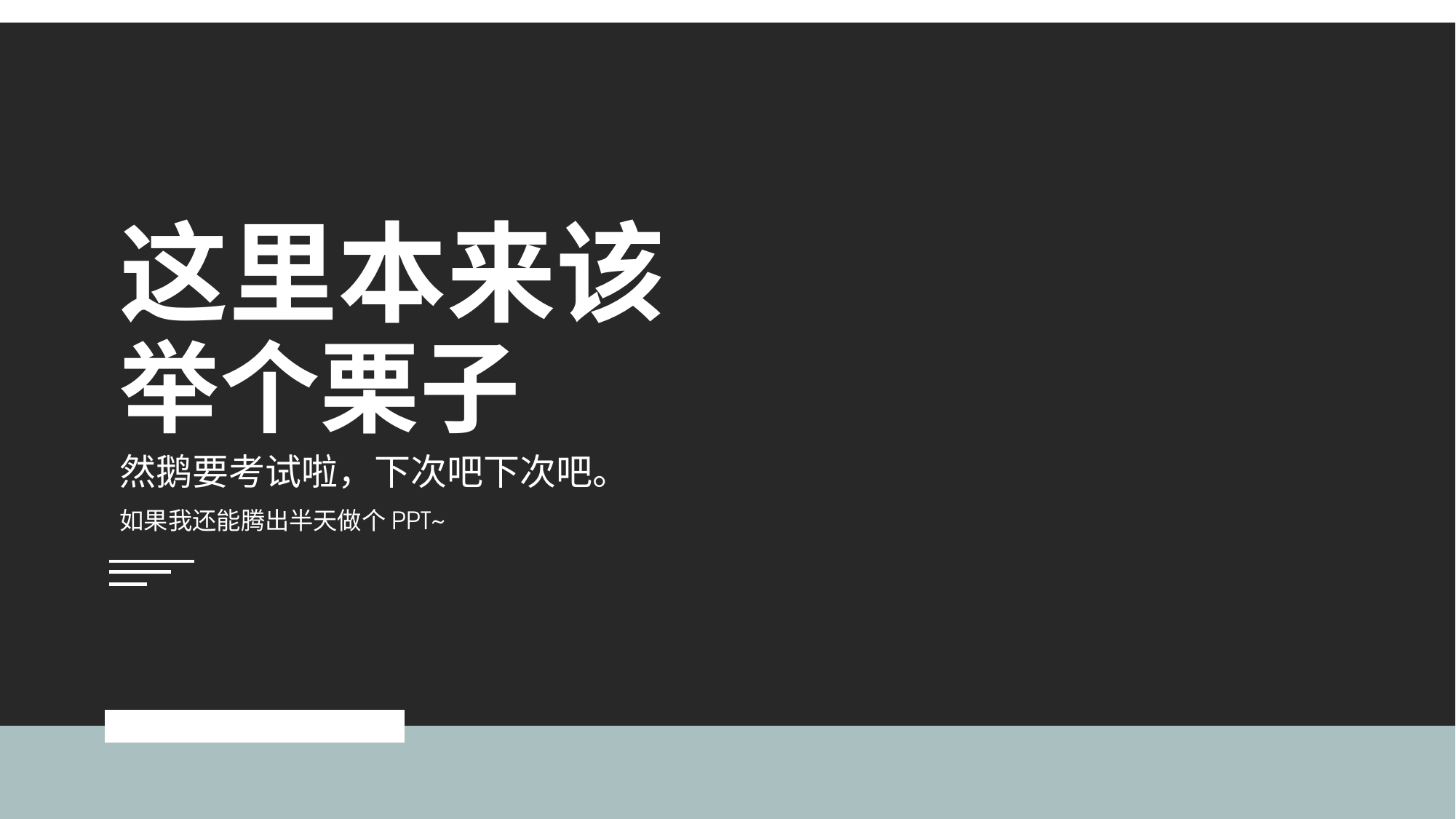

这里本来该
举个栗子
然鹅要考试啦，下次吧下次吧。

如果我还能腾出半天做个PPT~